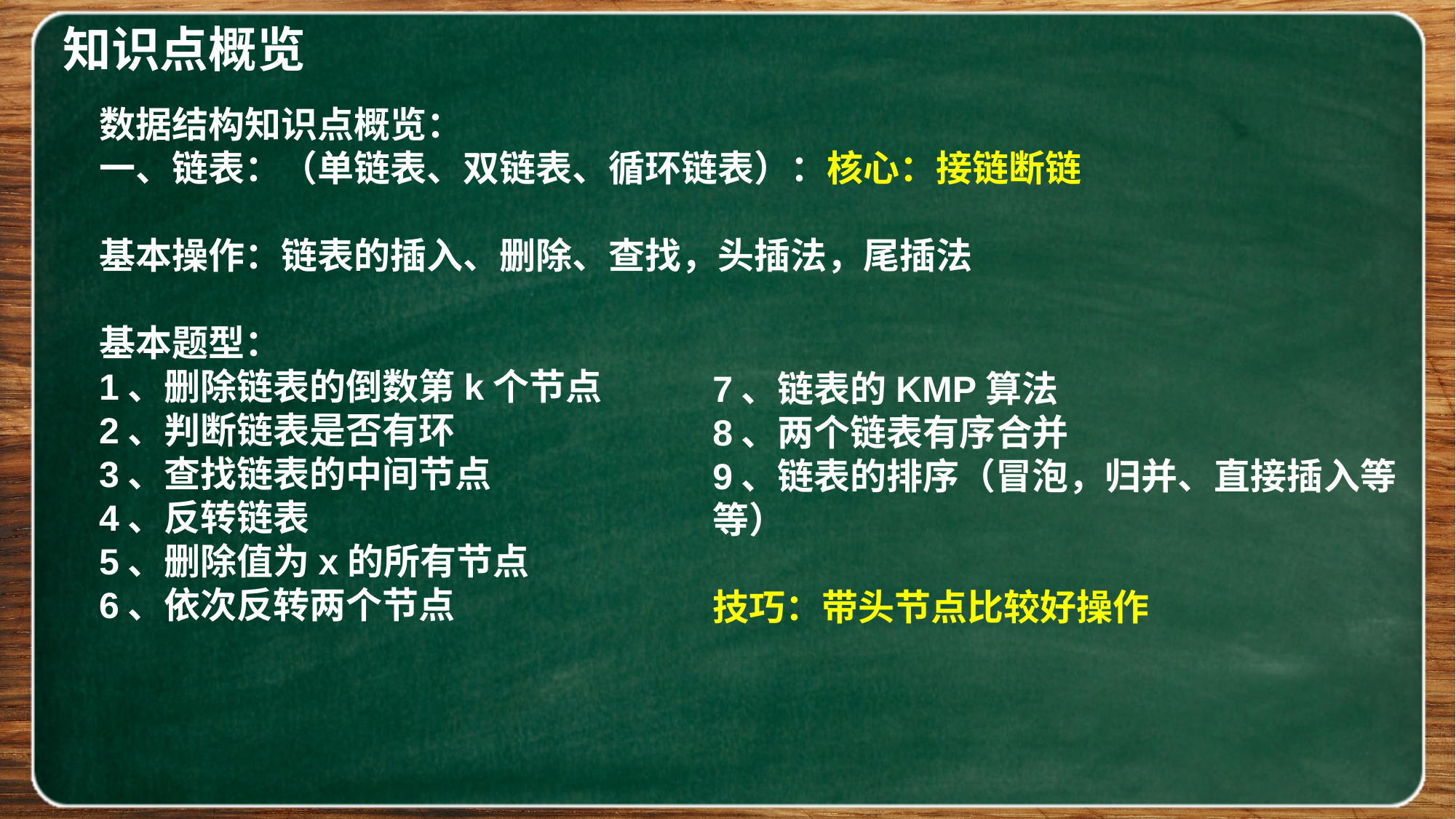

知识点概览
数据结构知识点概览：
一、链表：（单链表、双链表、循环链表）：核心：接链断链

基本操作：链表的插入、删除、查找，头插法，尾插法

基本题型：
1、删除链表的倒数第k个节点
2、判断链表是否有环
3、查找链表的中间节点
4、反转链表
5、删除值为x的所有节点
6、依次反转两个节点
7、链表的KMP算法
8、两个链表有序合并
9、链表的排序（冒泡，归并、直接插入等等）

技巧：带头节点比较好操作